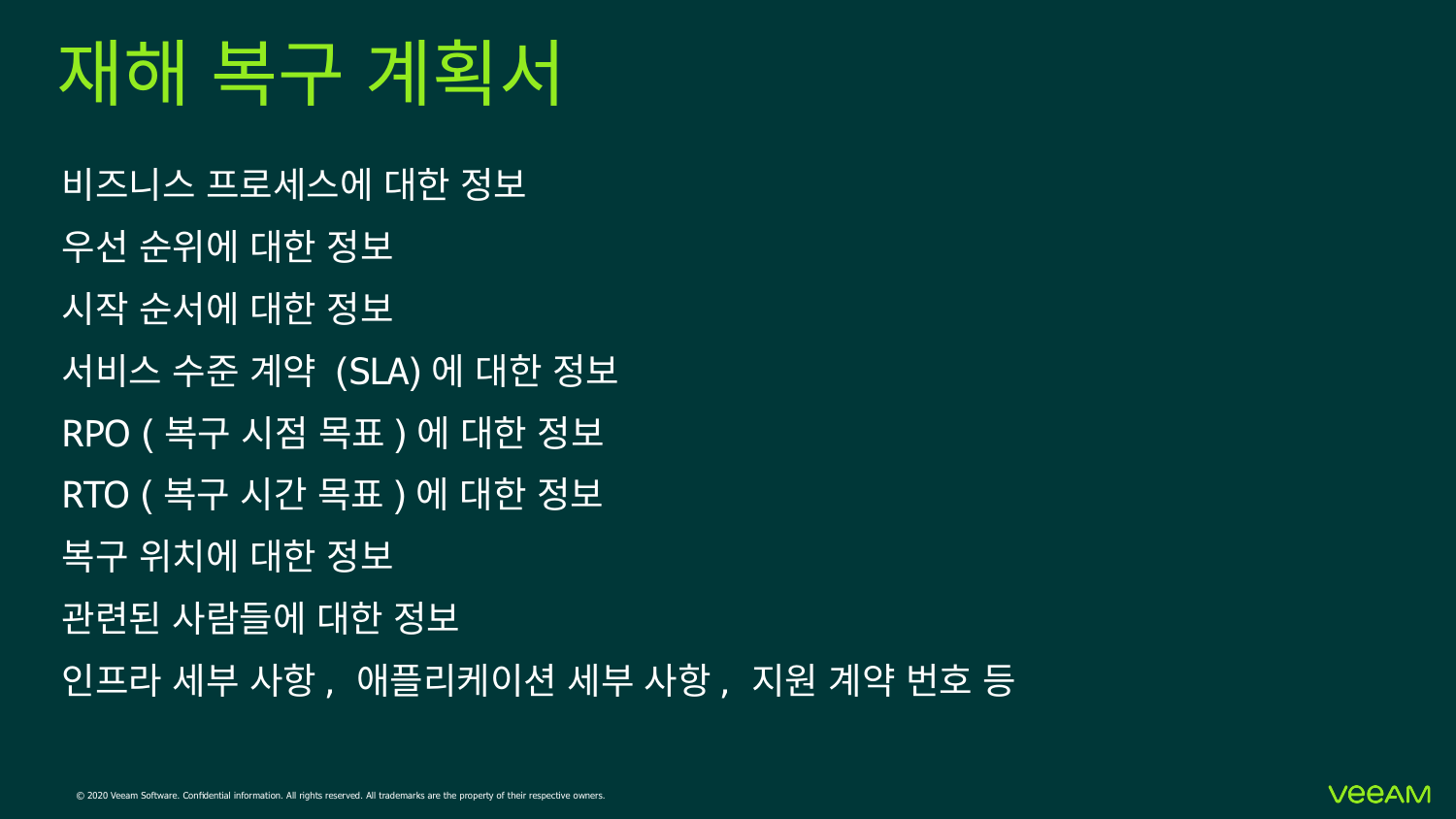

# 재해 복구 계획서
비즈니스 프로세스에 대한 정보
우선 순위에 대한 정보
시작 순서에 대한 정보
서비스 수준 계약 (SLA)에 대한 정보
RPO (복구 시점 목표)에 대한 정보
RTO (복구 시간 목표)에 대한 정보
복구 위치에 대한 정보
관련된 사람들에 대한 정보
인프라 세부 사항, 애플리케이션 세부 사항, 지원 계약 번호 등